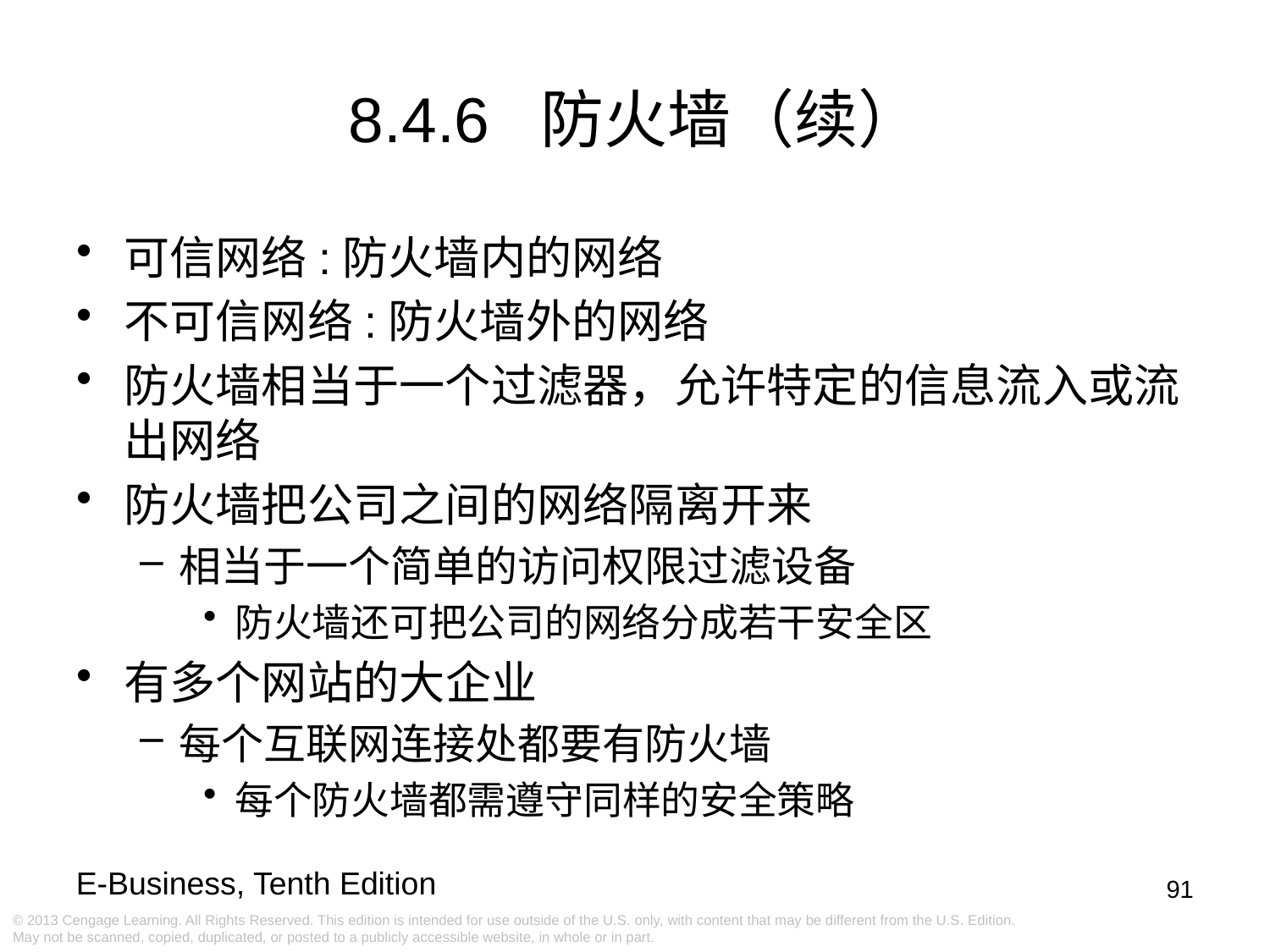

8.4.6  防火墙（续）
可信网络:防火墙内的网络
不可信网络:防火墙外的网络
防火墙相当于一个过滤器，允许特定的信息流入或流出网络
防火墙把公司之间的网络隔离开来
相当于一个简单的访问权限过滤设备
防火墙还可把公司的网络分成若干安全区
有多个网站的大企业
每个互联网连接处都要有防火墙
每个防火墙都需遵守同样的安全策略
91